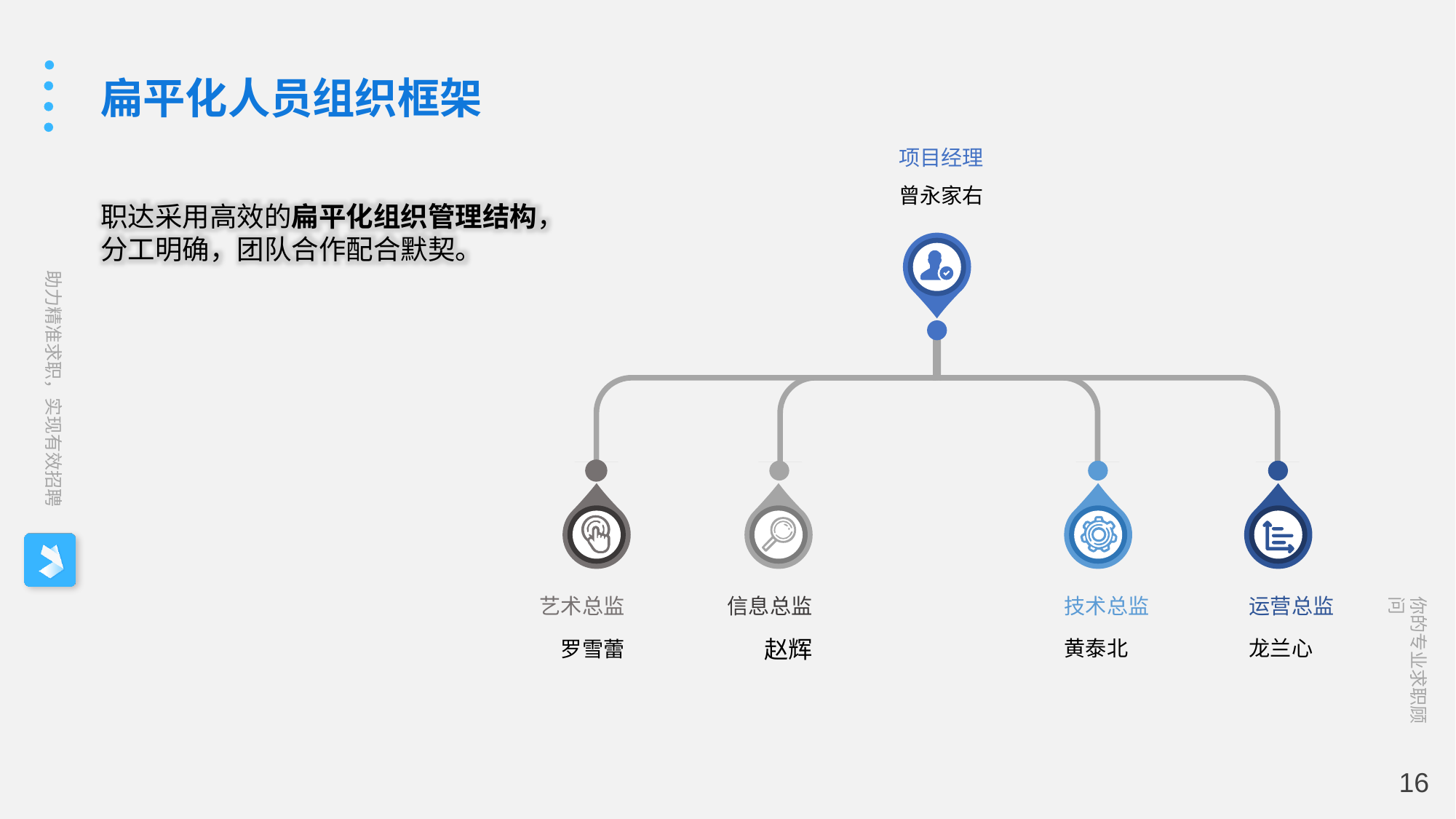

扁平化人员组织框架
项目经理

职达采用高效的扁平化组织管理结构，分工明确，团队合作配合默契。

曾永家右

技术总监
黄泰北
运营总监
龙兰心
艺术总监
罗雪蕾
信息总监
赵辉

16